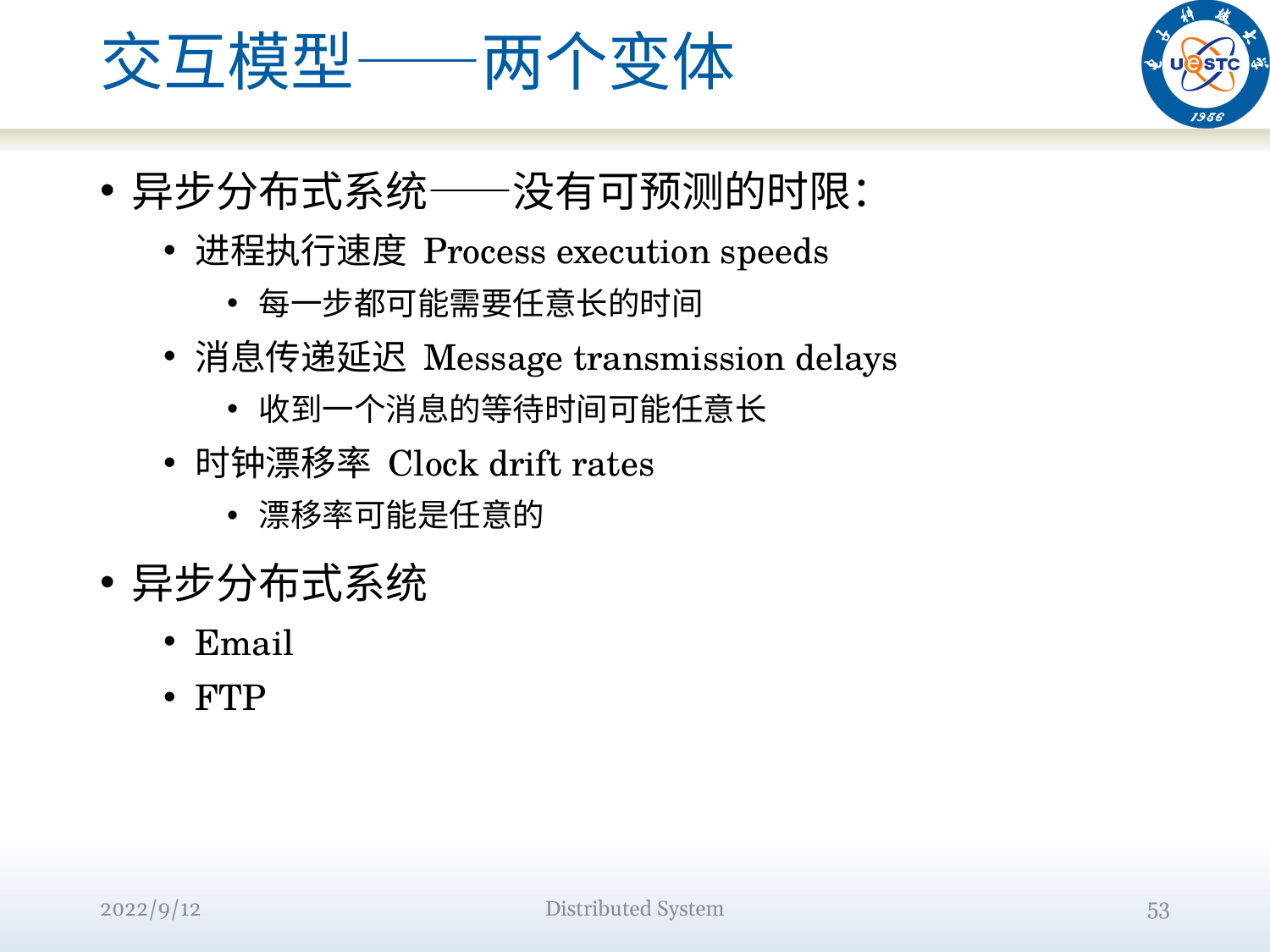

# 交互模型——两个变体
异步分布式系统——没有可预测的时限：
进程执行速度 Process execution speeds
每一步都可能需要任意长的时间
消息传递延迟 Message transmission delays
收到一个消息的等待时间可能任意长
时钟漂移率 Clock drift rates
漂移率可能是任意的
异步分布式系统
Email
FTP

2022/9/12
Distributed System
53